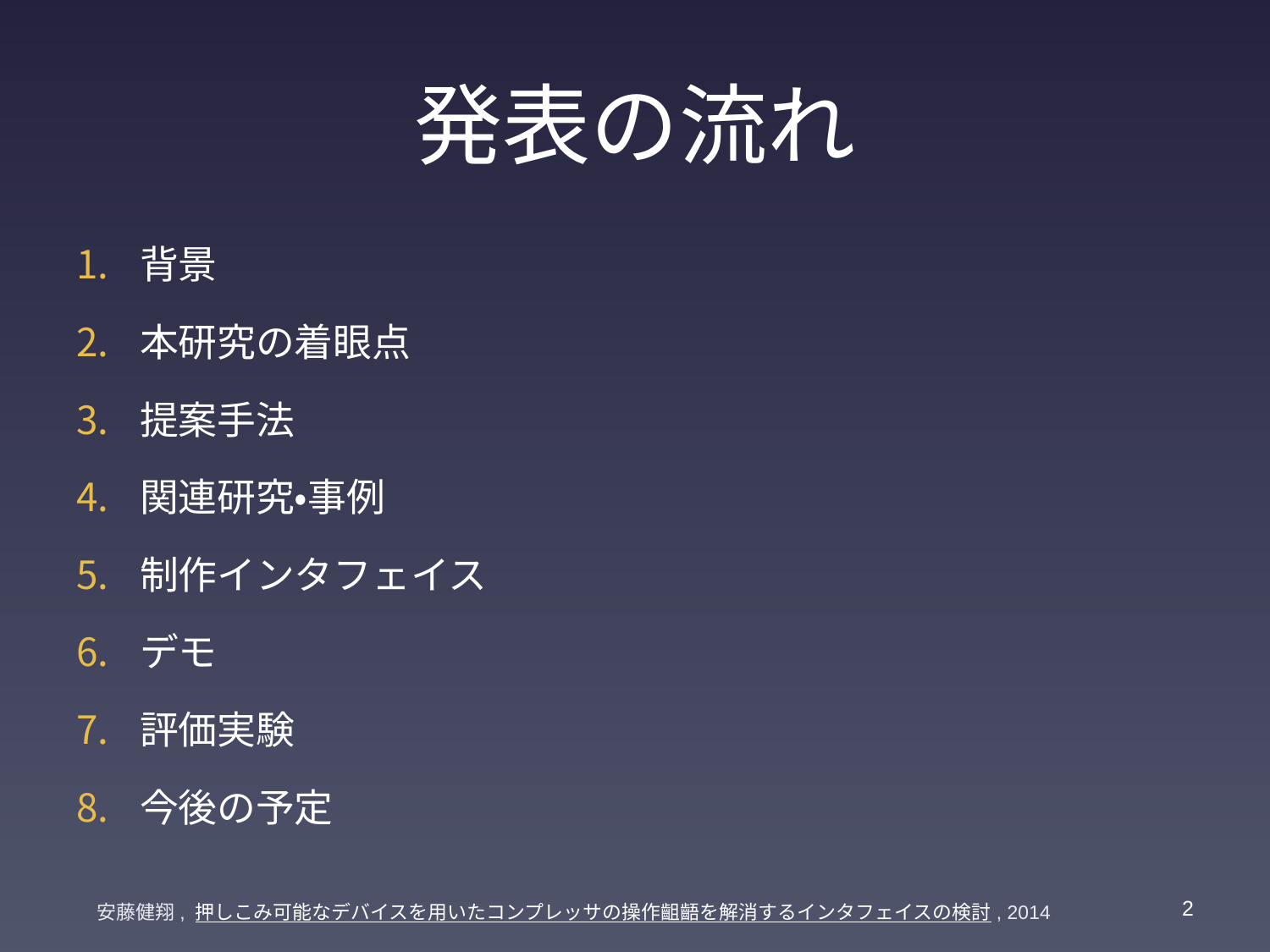

# 発表の流れ
背景
本研究の着眼点
提案手法
関連研究・事例
制作インタフェイス
デモ
評価実験
今後の予定
2
安藤健翔, 押しこみ可能なデバイスを用いたコンプレッサの操作齟齬を解消するインタフェイスの検討, 2014